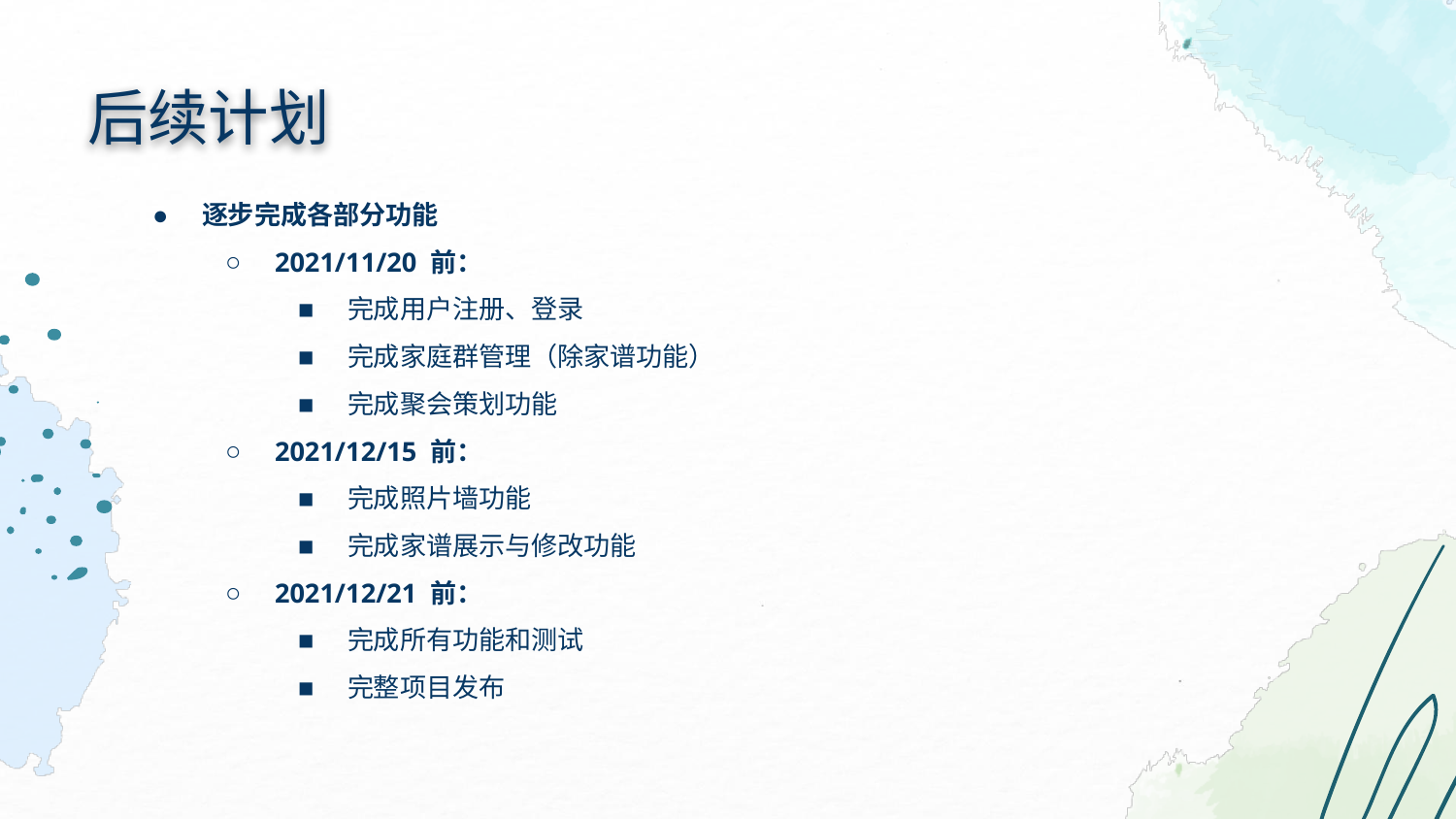

后续计划
逐步完成各部分功能
2021/11/20 前：
完成用户注册、登录
完成家庭群管理（除家谱功能）
完成聚会策划功能
2021/12/15 前：
完成照片墙功能
完成家谱展示与修改功能
2021/12/21 前：
完成所有功能和测试
完整项目发布